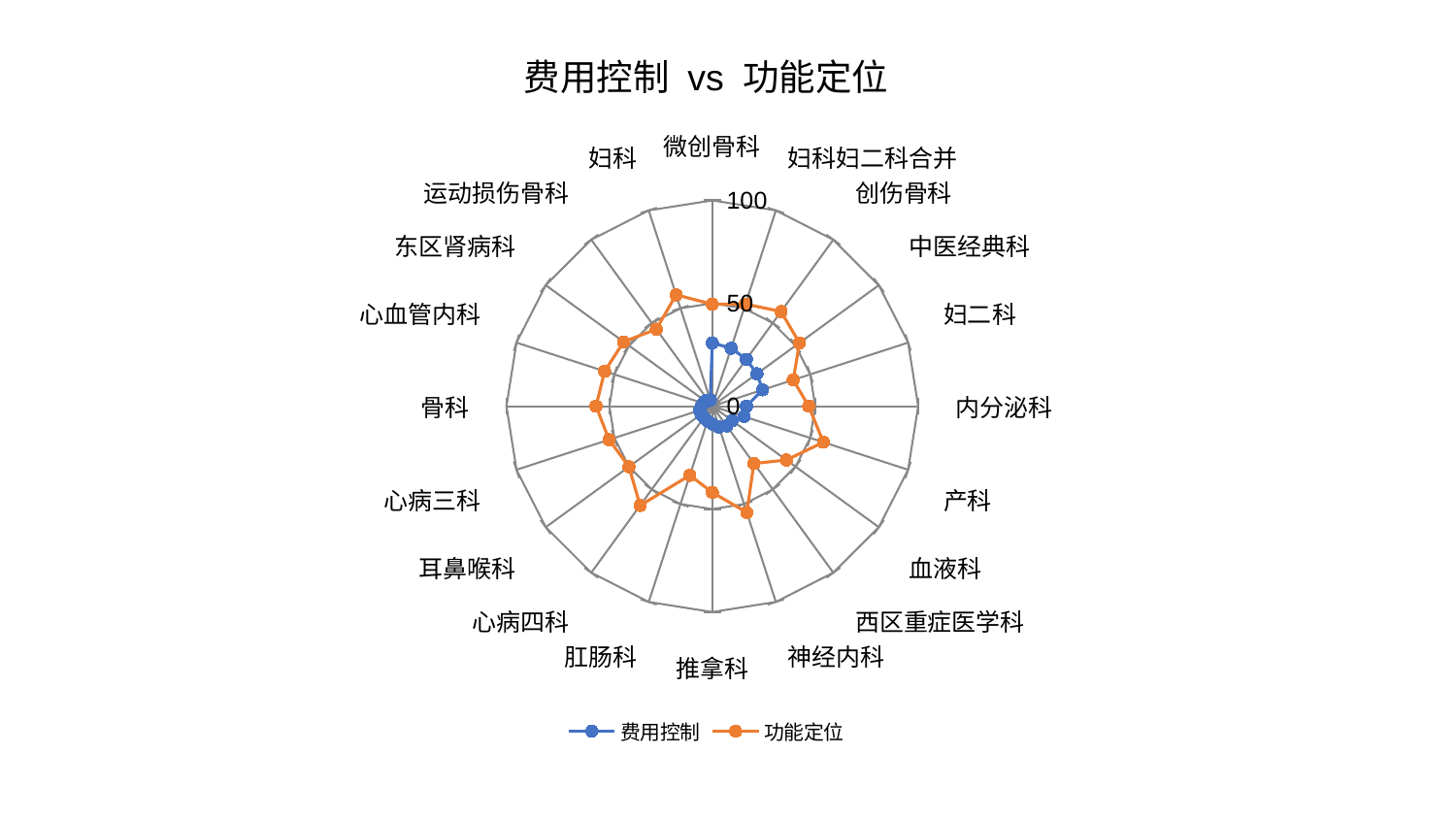

### Chart: 费用控制 vs 功能定位

| Category | 费用控制 | 功能定位 |
|---|---|---|
| 微创骨科 | 30.699231655211413 | 49.55159407386648 |
| 妇科妇二科合并 | 29.653118859886682 | 52.178431188652134 |
| 创伤骨科 | 28.173083856328034 | 56.87224126166149 |
| 中医经典科 | 26.80723204313603 | 52.317319671727766 |
| 妇二科 | 25.653244194771858 | 41.34259221250522 |
| 内分泌科 | 16.609420699194096 | 46.838376587506914 |
| 产科 | 16.24401614666569 | 56.744453641583185 |
| 血液科 | 11.90254492529241 | 44.51030052902635 |
| 西区重症医学科 | 11.89245624952706 | 34.41523781243281 |
| 神经内科 | 10.647044775373688 | 54.30855317453403 |
| 推拿科 | 8.628009867452263 | 41.87507679564064 |
| 肛肠科 | 7.618665307524928 | 35.32806581857474 |
| 心病四科 | 6.761113619612885 | 59.643114365880976 |
| 耳鼻喉科 | 6.726398397127294 | 50.065785564288674 |
| 心病三科 | 6.567787491373004 | 52.72847226817667 |
| 骨科 | 5.327836908076191 | 56.482660857378896 |
| 心血管内科 | 4.692118624113261 | 54.996953859215985 |
| 东区肾病科 | 4.328541955640158 | 53.23087487592444 |
| 运动损伤骨科 | 3.232303970144935 | 46.26887469878805 |
| 妇科 | 3.1228378652848345 | 56.89857286600192 |
39